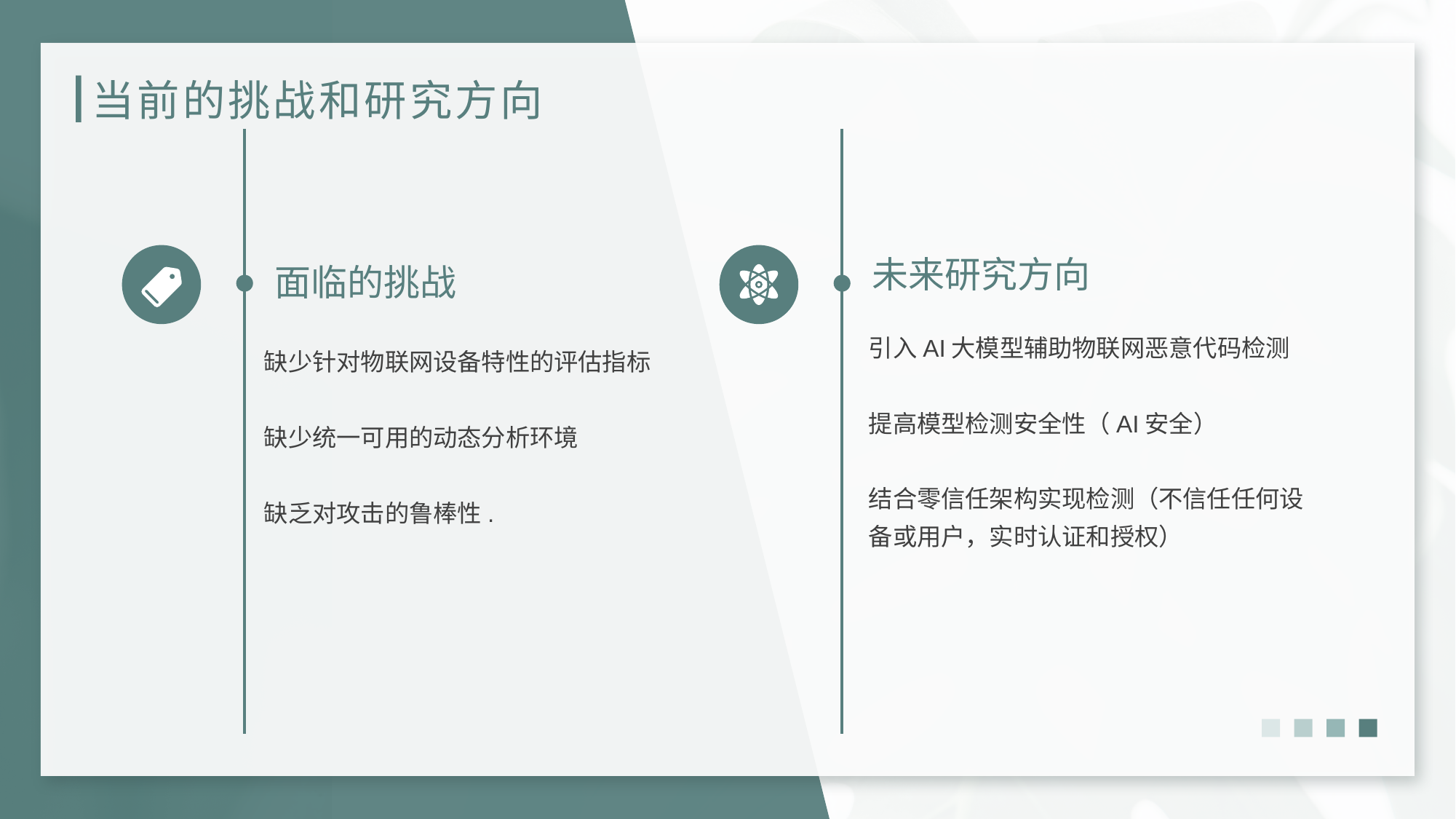

# 当前的挑战和研究方向

未来研究方向
面临的挑战

引入AI大模型辅助物联网恶意代码检测

提高模型检测安全性（AI安全）

结合零信任架构实现检测（不信任任何设备或用户，实时认证和授权）
缺少针对物联网设备特性的评估指标

缺少统一可用的动态分析环境

缺乏对攻击的鲁棒性.